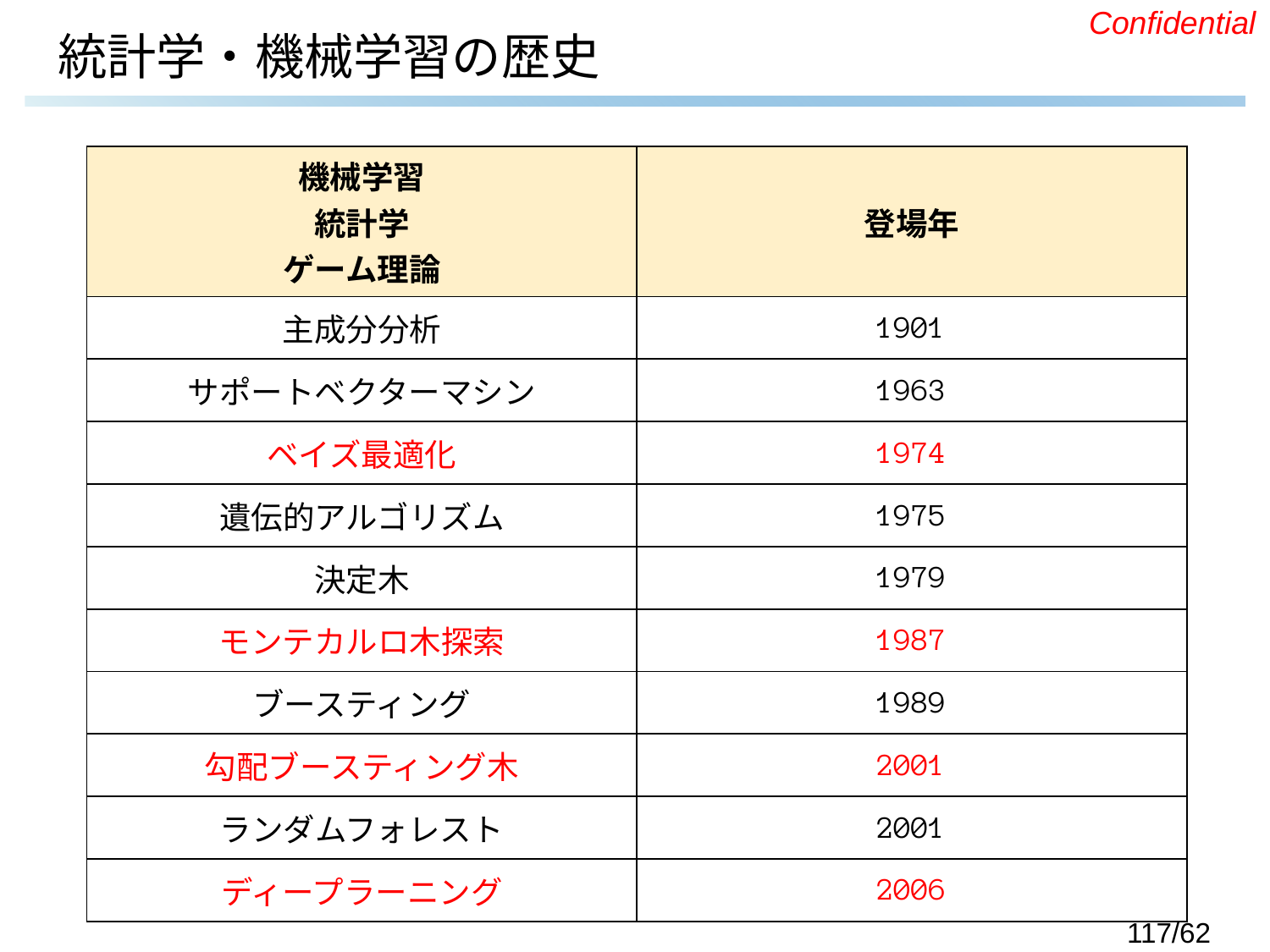

# 統計学・機械学習の歴史
| 機械学習 統計学 ゲーム理論 | 登場年 |
| --- | --- |
| 主成分分析 | 1901 |
| サポートベクターマシン | 1963 |
| ベイズ最適化 | 1974 |
| 遺伝的アルゴリズム | 1975 |
| 決定木 | 1979 |
| モンテカルロ木探索 | 1987 |
| ブースティング | 1989 |
| 勾配ブースティング木 | 2001 |
| ランダムフォレスト | 2001 |
| ディープラーニング | 2006 |